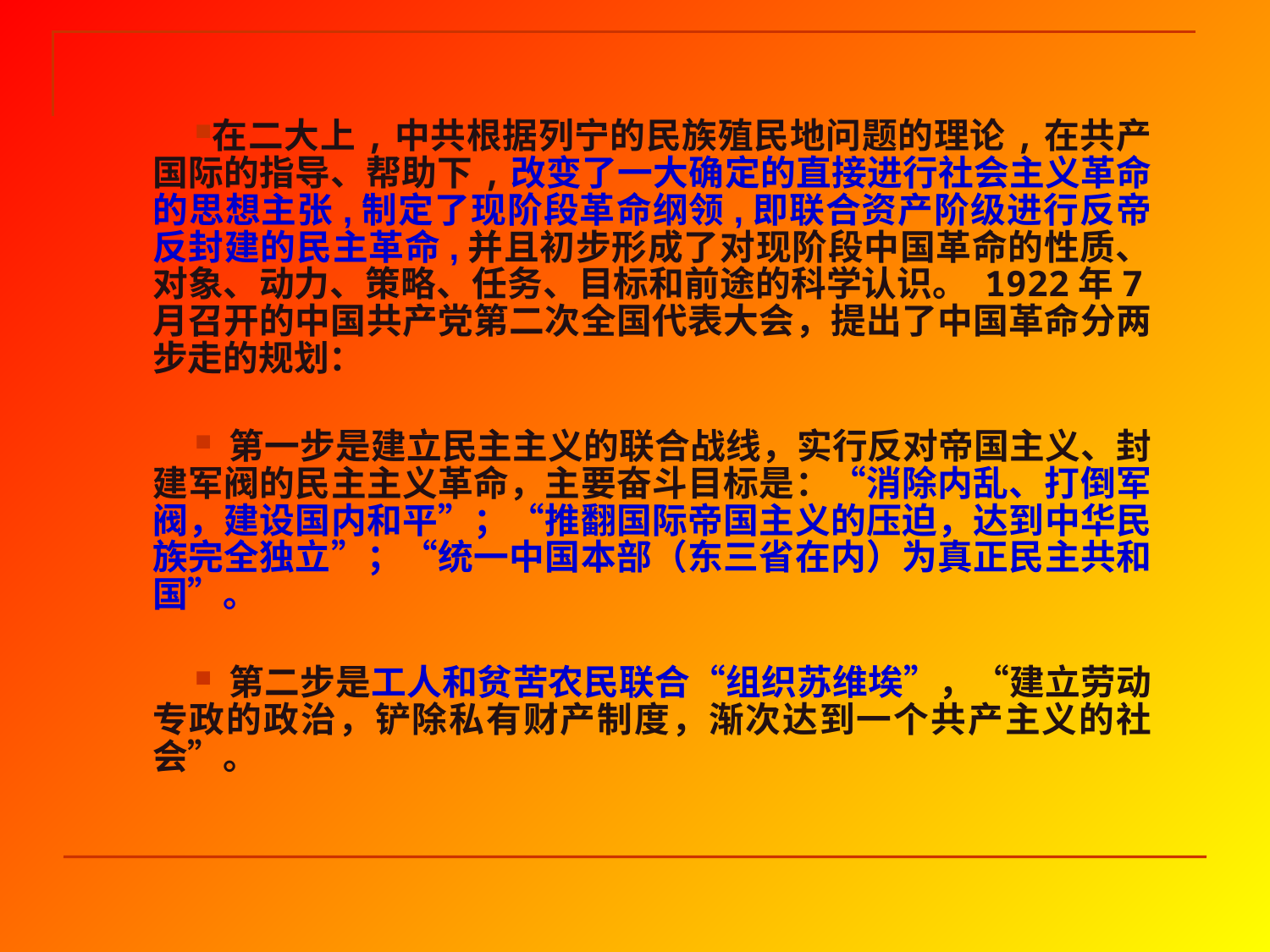

在二大上,中共根据列宁的民族殖民地问题的理论,在共产国际的指导、帮助下,改变了一大确定的直接进行社会主义革命的思想主张,制定了现阶段革命纲领,即联合资产阶级进行反帝反封建的民主革命,并且初步形成了对现阶段中国革命的性质、对象、动力、策略、任务、目标和前途的科学认识。 1922年7月召开的中国共产党第二次全国代表大会，提出了中国革命分两步走的规划：

 第一步是建立民主主义的联合战线，实行反对帝国主义、封建军阀的民主主义革命，主要奋斗目标是：“消除内乱、打倒军阀，建设国内和平”；“推翻国际帝国主义的压迫，达到中华民族完全独立”；“统一中国本部（东三省在内）为真正民主共和国”。

 第二步是工人和贫苦农民联合“组织苏维埃”，“建立劳动专政的政治，铲除私有财产制度，渐次达到一个共产主义的社会”。